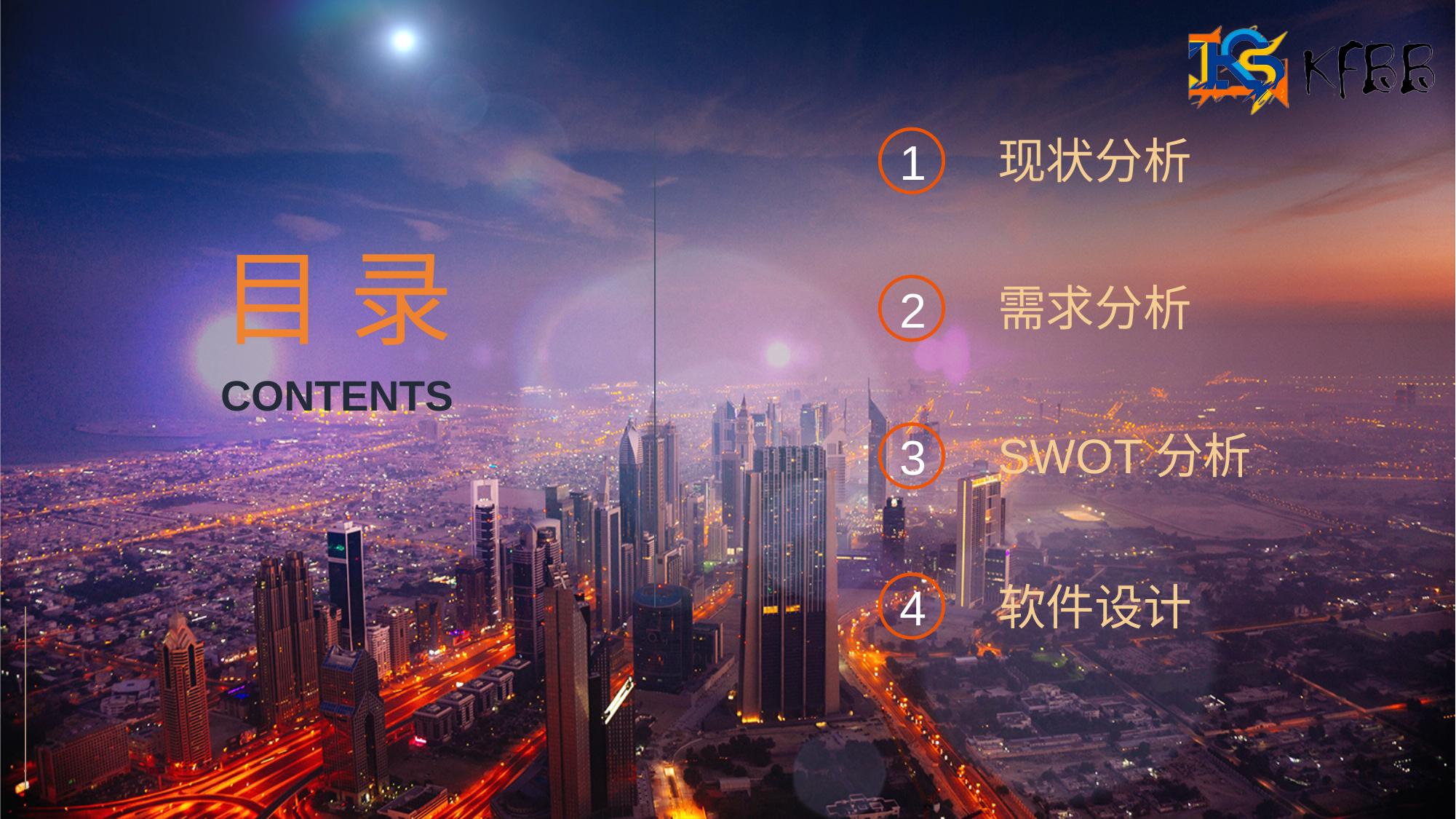

现状分析
1
需求分析
2
SWOT分析
3
软件设计
4

目 录
CONTENTS